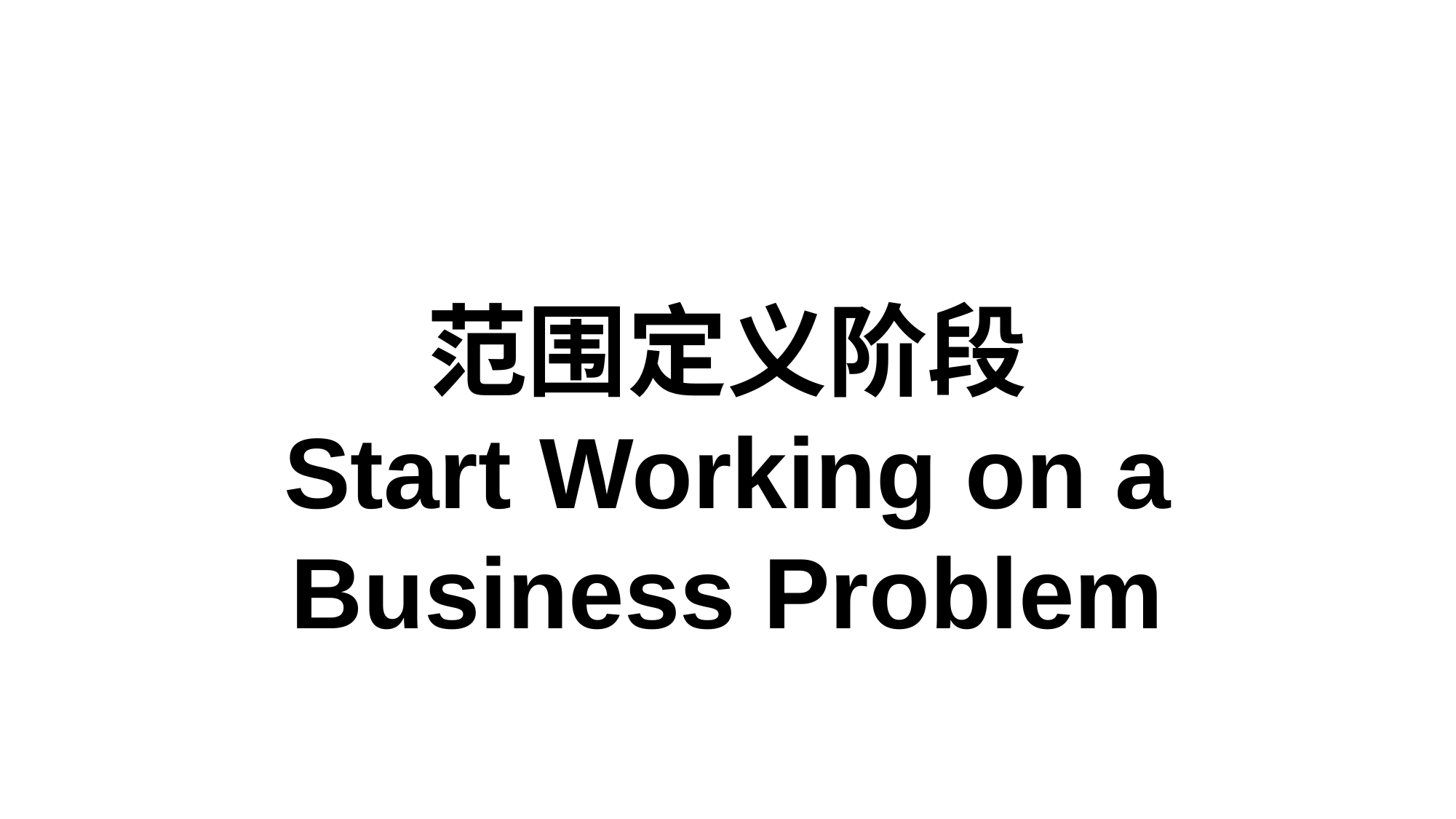

范围定义阶段
Start Working on a Business Problem